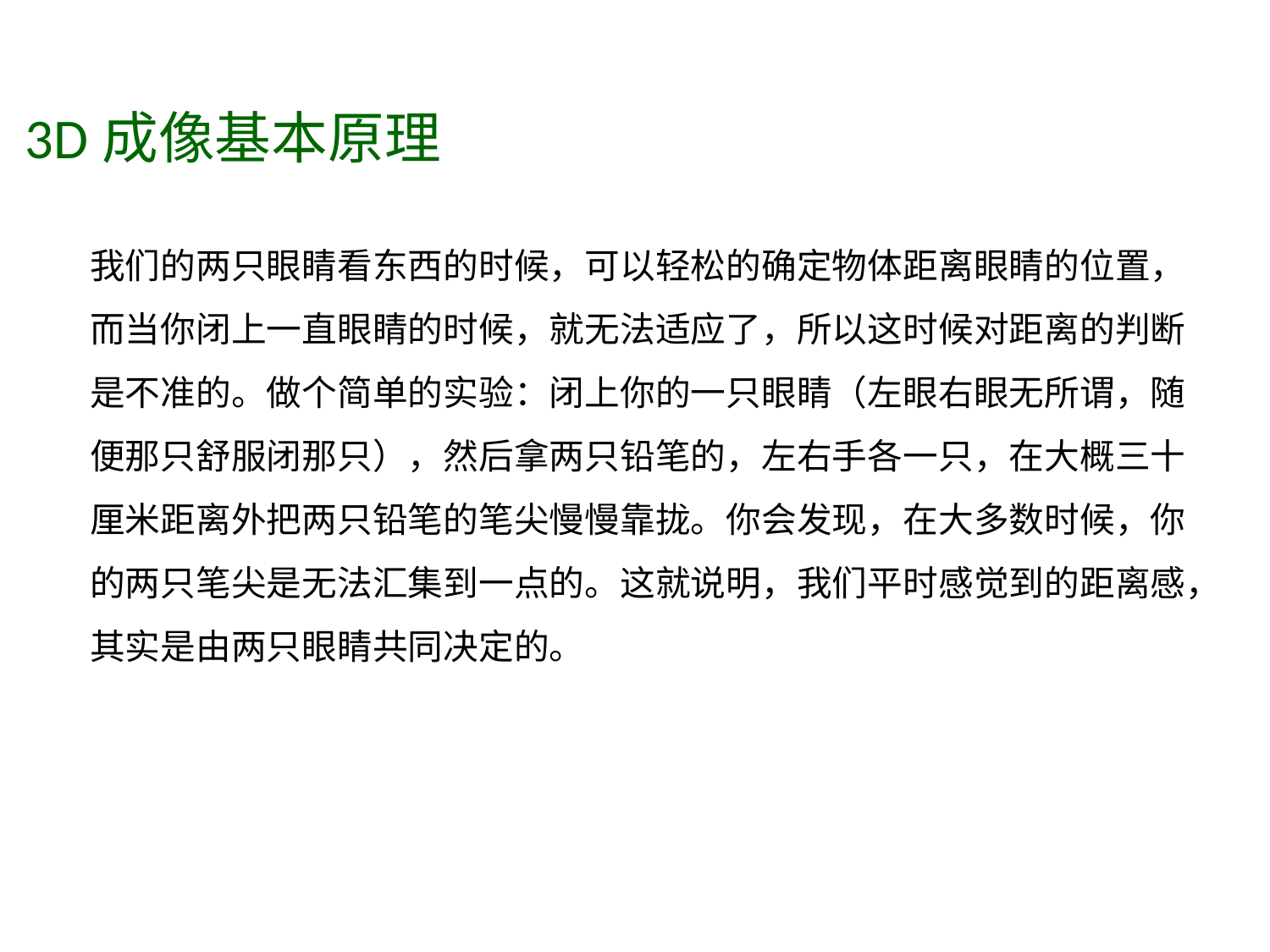

3D成像基本原理
我们的两只眼睛看东西的时候，可以轻松的确定物体距离眼睛的位置，而当你闭上一直眼睛的时候，就无法适应了，所以这时候对距离的判断是不准的。做个简单的实验：闭上你的一只眼睛（左眼右眼无所谓，随便那只舒服闭那只），然后拿两只铅笔的，左右手各一只，在大概三十厘米距离外把两只铅笔的笔尖慢慢靠拢。你会发现，在大多数时候，你的两只笔尖是无法汇集到一点的。这就说明，我们平时感觉到的距离感，其实是由两只眼睛共同决定的。